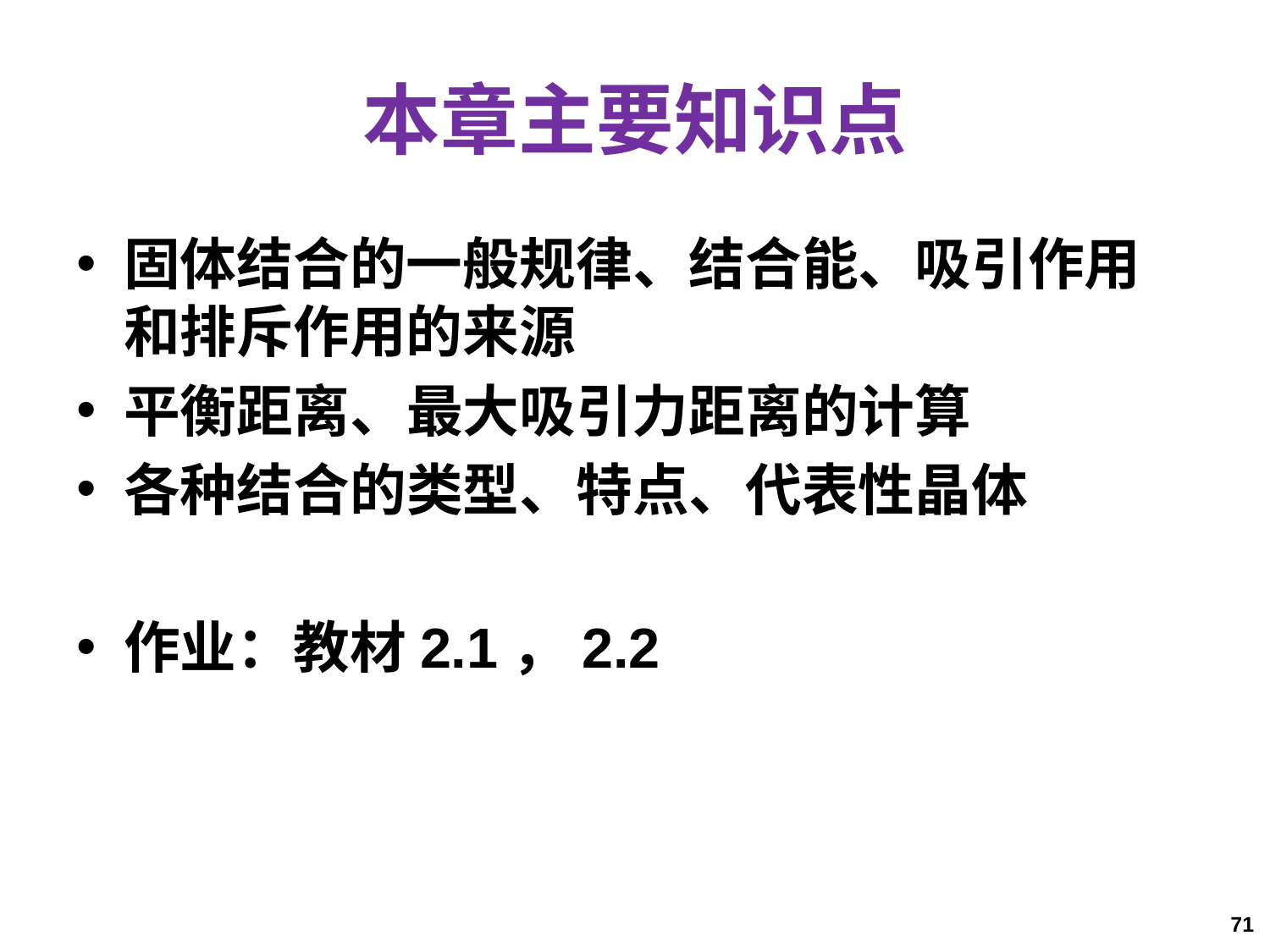

# 本章主要知识点
固体结合的一般规律、结合能、吸引作用和排斥作用的来源
平衡距离、最大吸引力距离的计算
各种结合的类型、特点、代表性晶体

作业：教材2.1，2.2
71